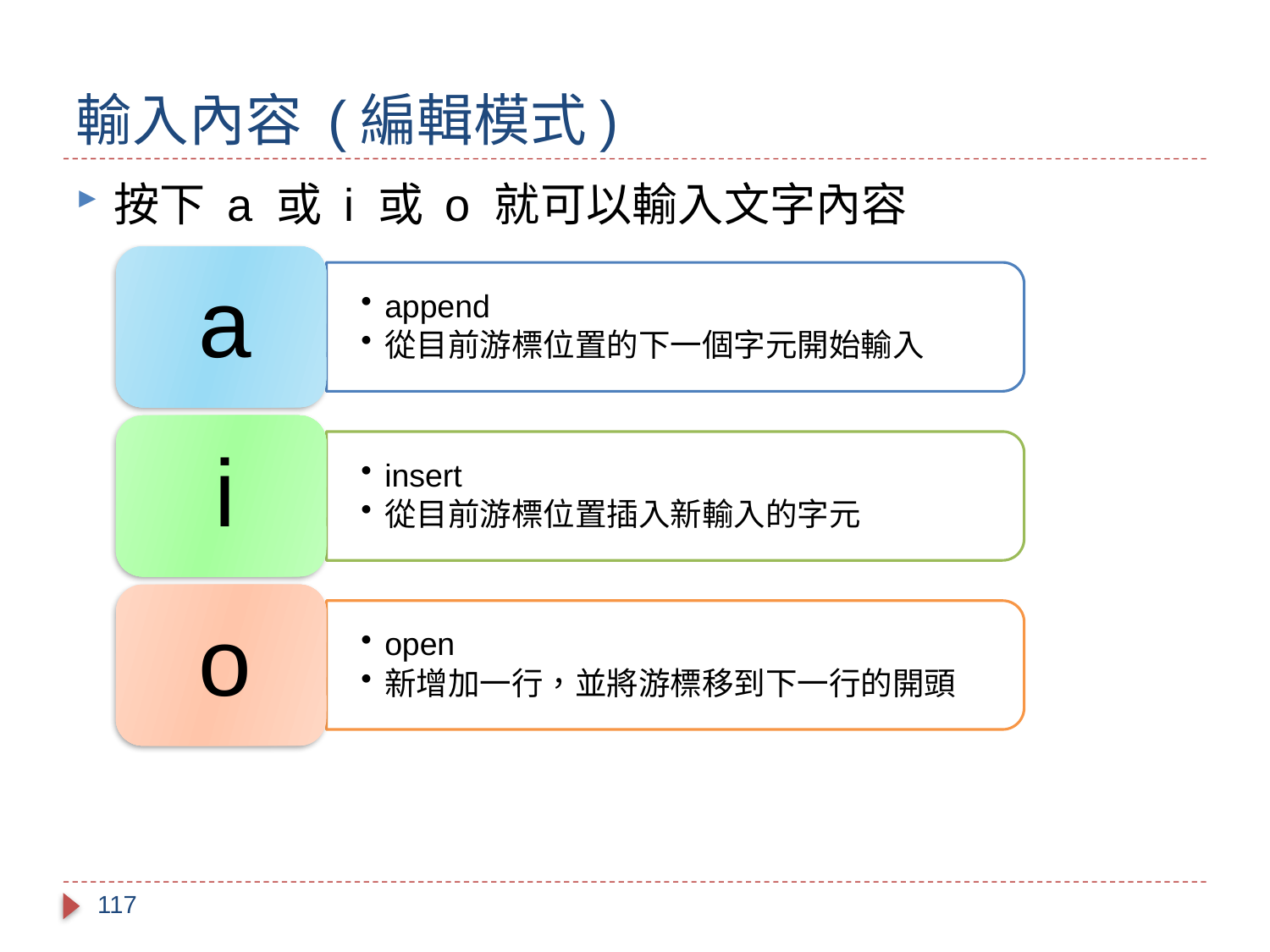

# 輸入內容 (編輯模式)
按下 a 或 i 或 o 就可以輸入文字內容
append
從目前游標位置的下一個字元開始輸入
a
insert
從目前游標位置插入新輸入的字元
i
open
新增加一行，並將游標移到下一行的開頭
o
117